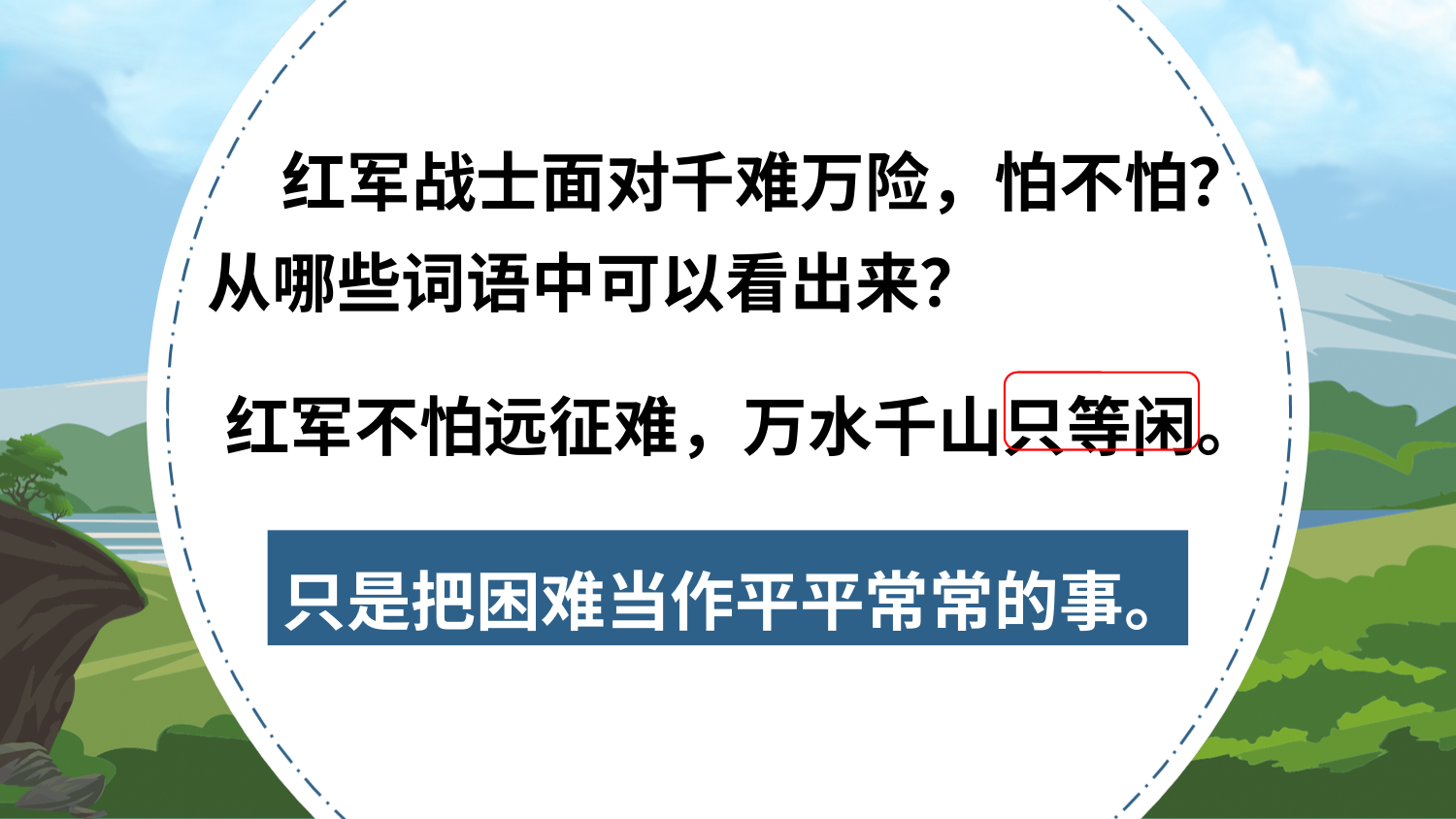

红军战士面对千难万险，怕不怕？从哪些词语中可以看出来？
红军不怕远征难，万水千山只等闲。

只是把困难当作平平常常的事。